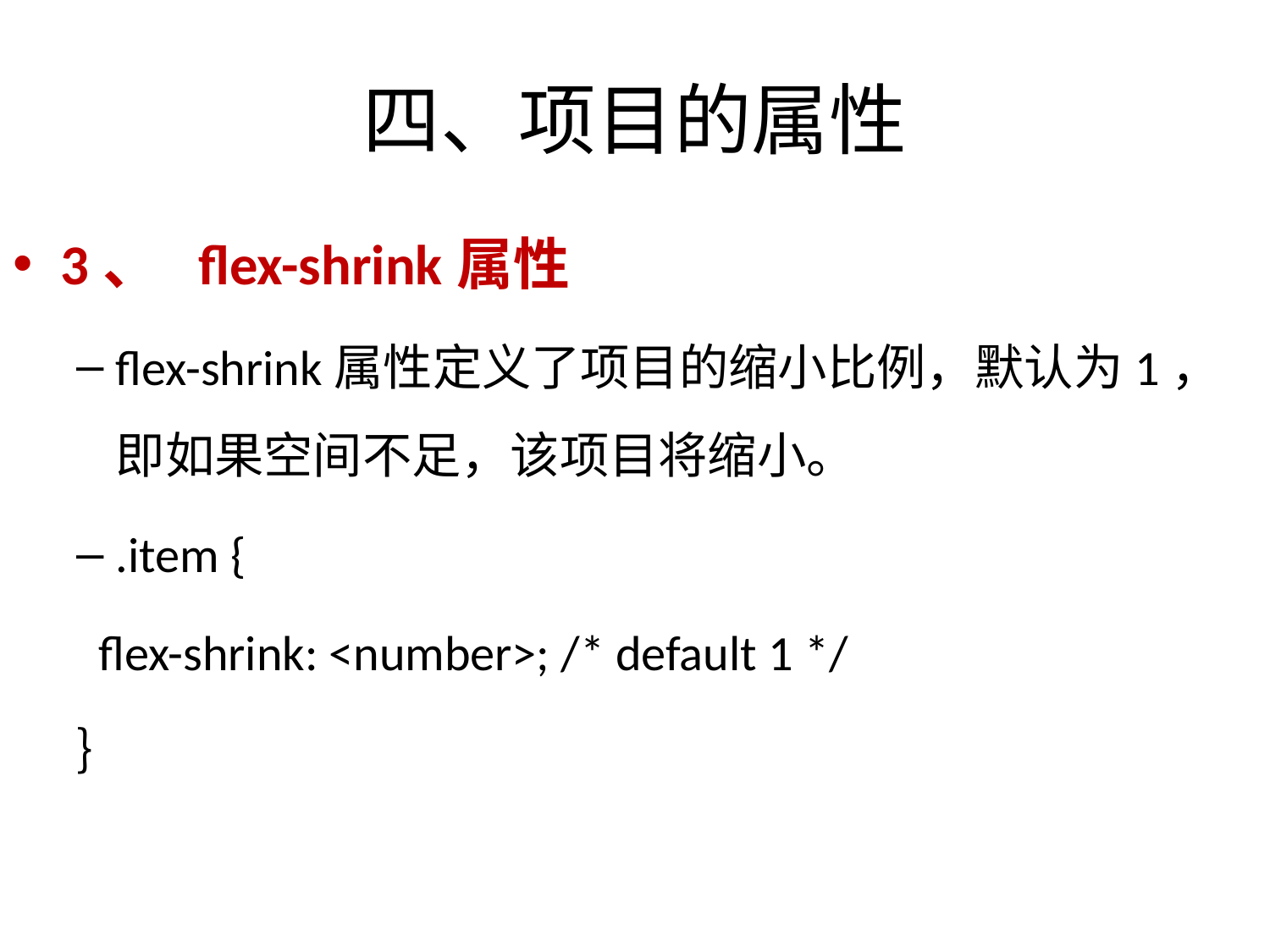

# 四、项目的属性
3、  flex-shrink属性
flex-shrink属性定义了项目的缩小比例，默认为1，即如果空间不足，该项目将缩小。
.item {
  flex-shrink: <number>; /* default 1 */
｝